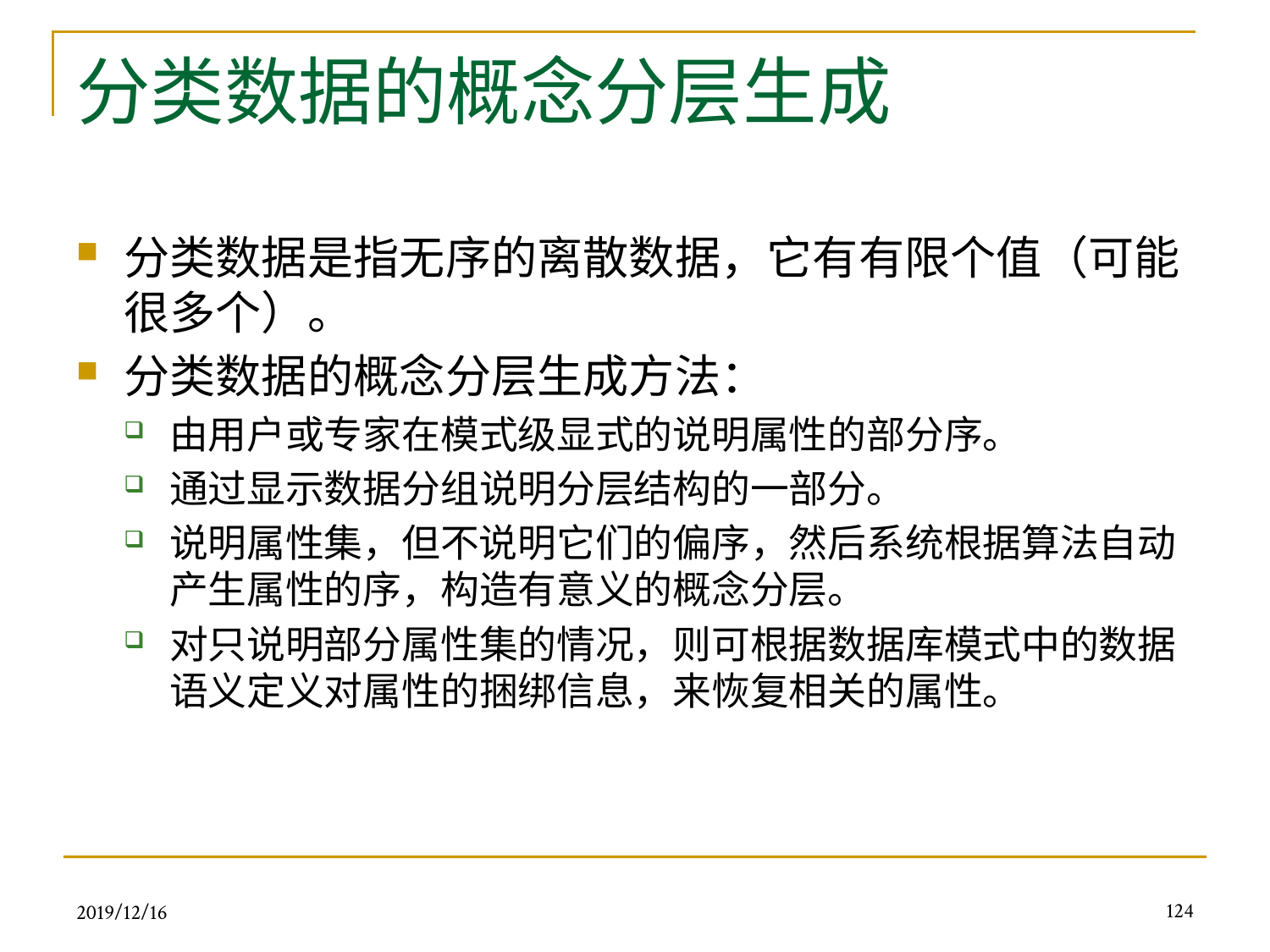

# 分类数据的概念分层生成
分类数据是指无序的离散数据，它有有限个值（可能很多个）。
分类数据的概念分层生成方法：
由用户或专家在模式级显式的说明属性的部分序。
通过显示数据分组说明分层结构的一部分。
说明属性集，但不说明它们的偏序，然后系统根据算法自动产生属性的序，构造有意义的概念分层。
对只说明部分属性集的情况，则可根据数据库模式中的数据语义定义对属性的捆绑信息，来恢复相关的属性。
2019/12/16
124